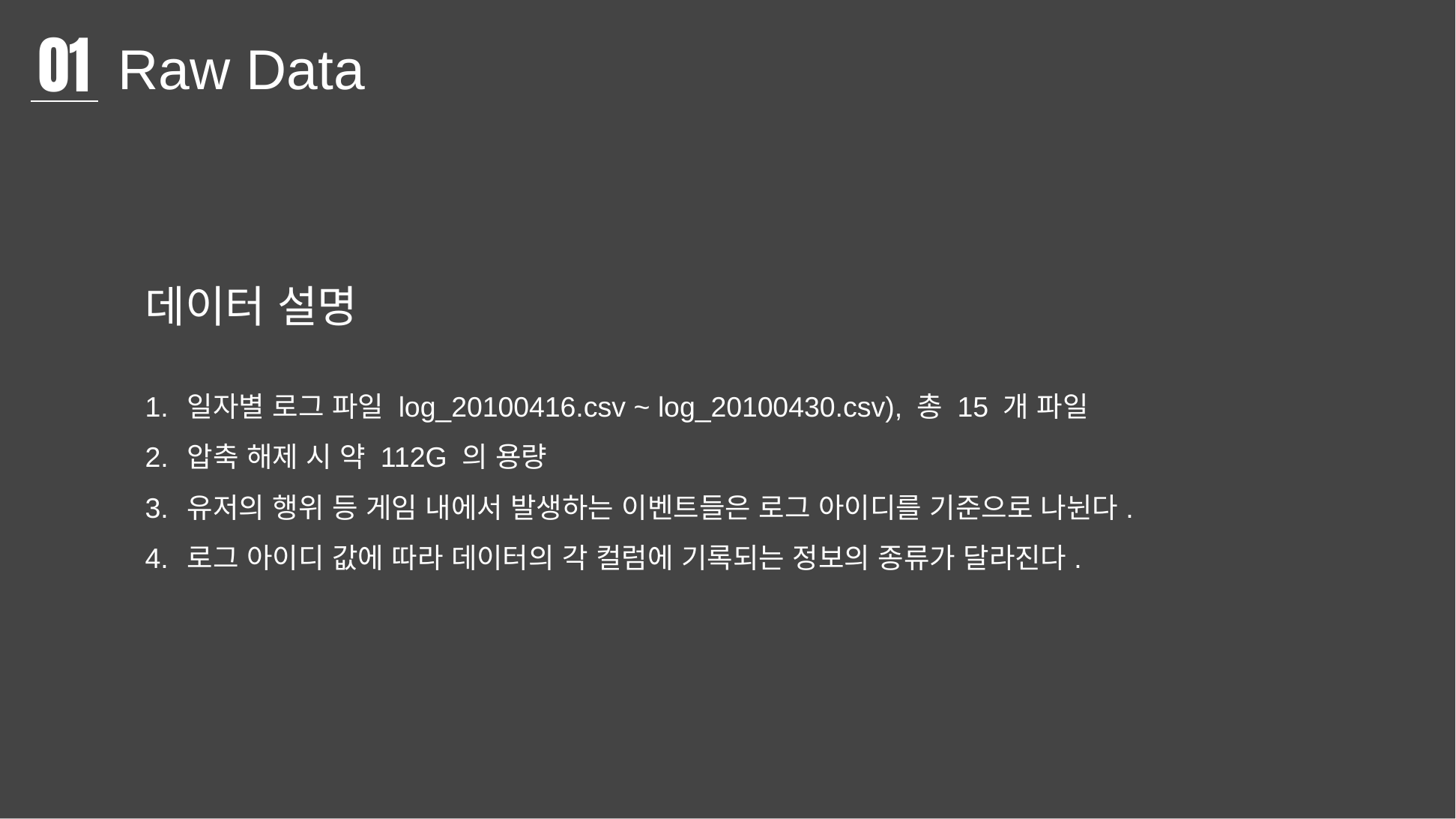

01
Raw Data
데이터 설명
일자별 로그 파일 log_20100416.csv ~ log_20100430.csv), 총 15 개 파일
압축 해제 시 약 112G 의 용량
유저의 행위 등 게임 내에서 발생하는 이벤트들은 로그 아이디를 기준으로 나뉜다.
로그 아이디 값에 따라 데이터의 각 컬럼에 기록되는 정보의 종류가 달라진다.